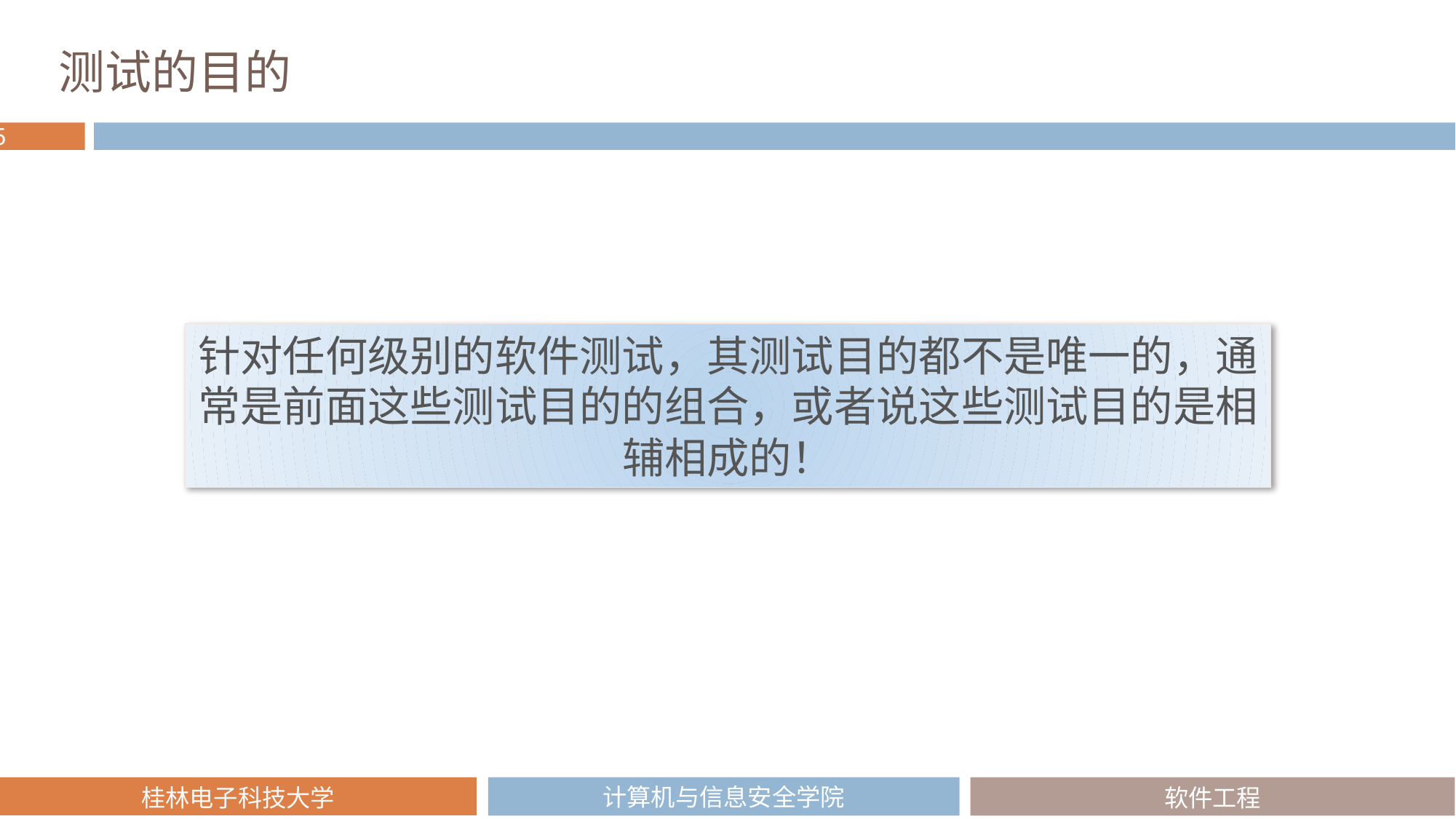

# 测试的目的
针对任何级别的软件测试，其测试目的都不是唯一的，通常是前面这些测试目的的组合，或者说这些测试目的是相辅相成的！